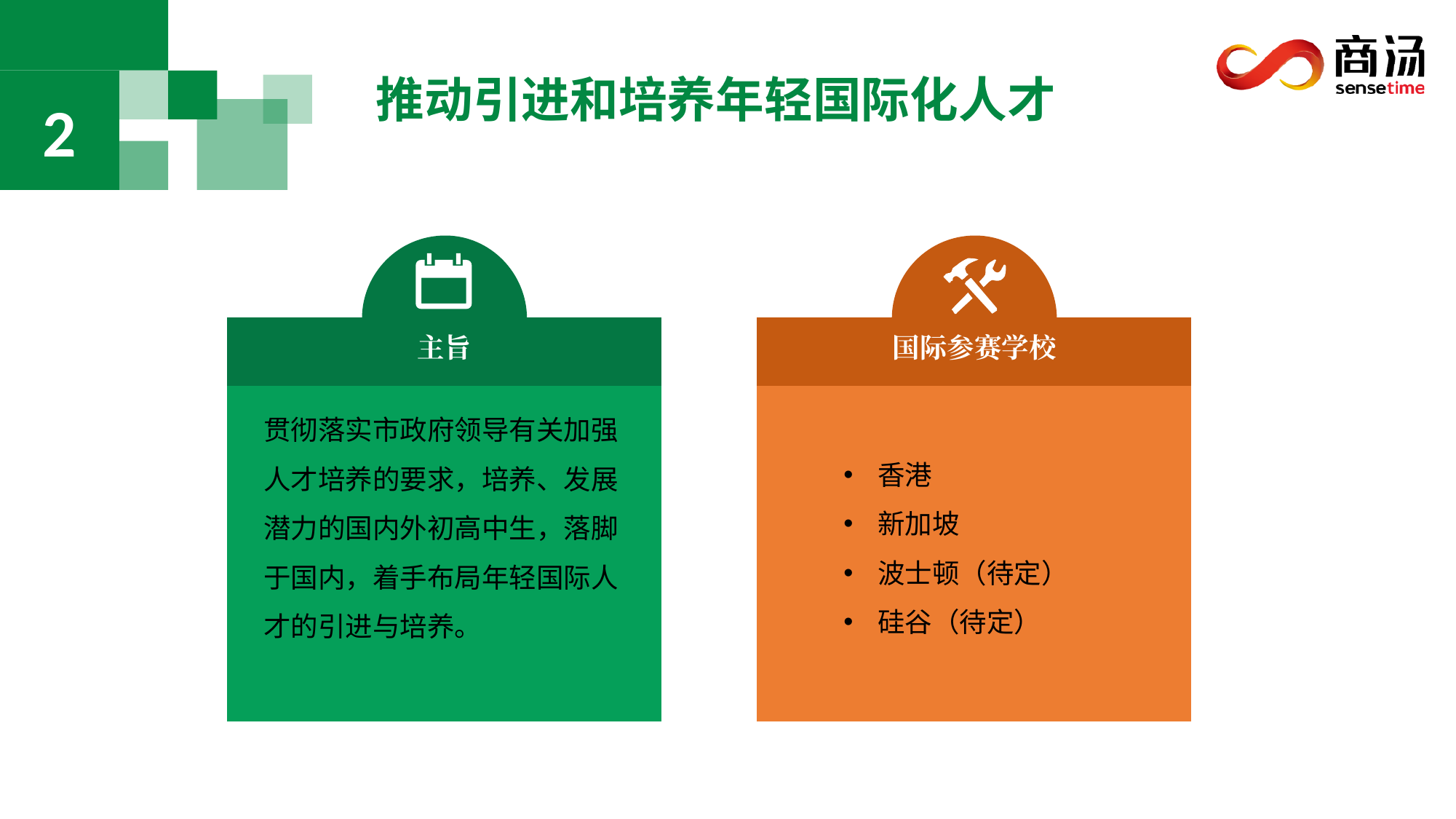

2
推动引进和培养年轻国际化人才

主旨
国际参赛学校

贯彻落实市政府领导有关加强人才培养的要求，培养、发展潜力的国内外初高中生，落脚于国内，着手布局年轻国际人才的引进与培养。
香港
新加坡
波士顿（待定）
硅谷（待定）